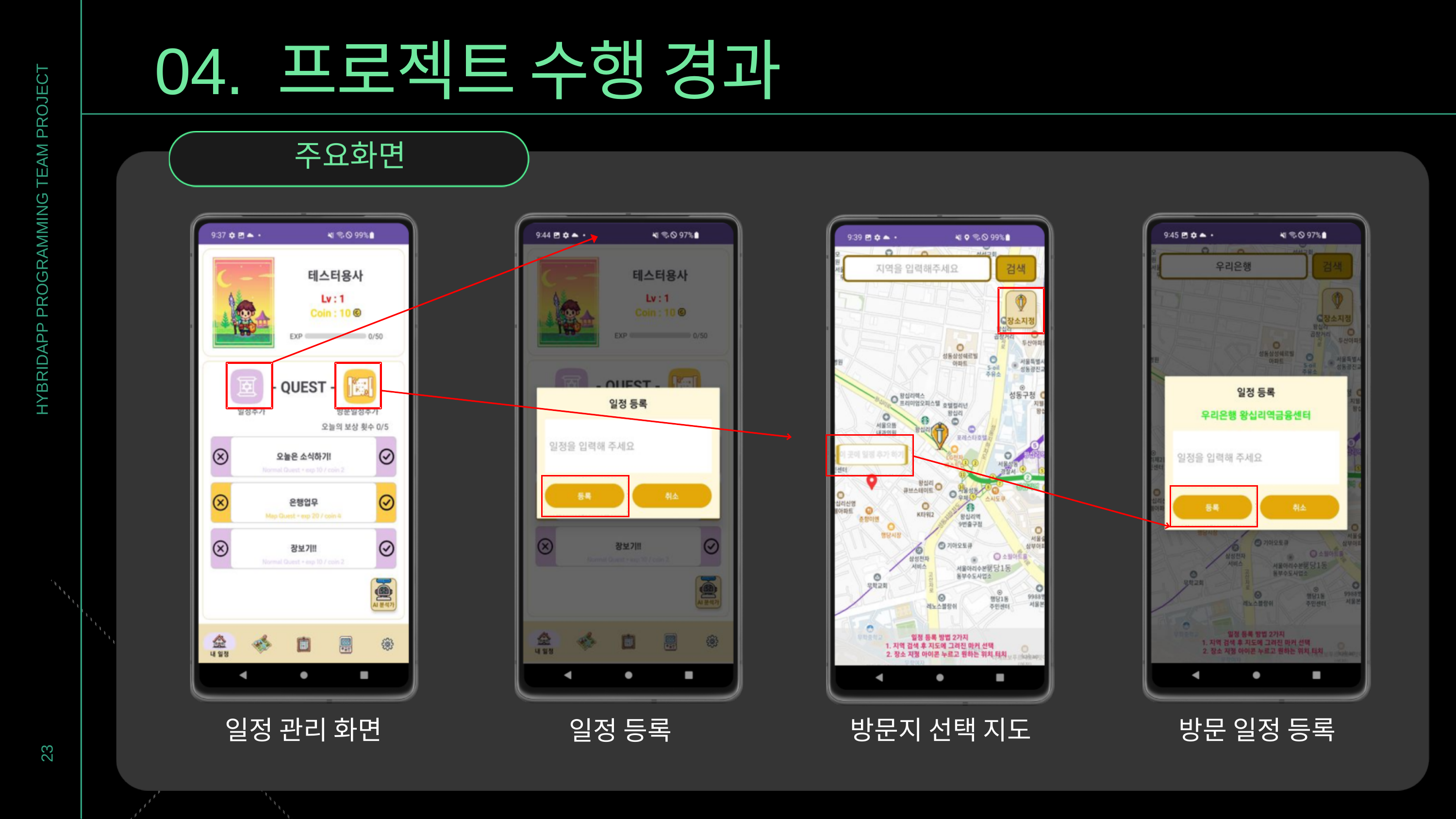

04. 프로젝트 수행 경과

주요화면

HYBRIDAPP PROGRAMMING TEAM PROJECT

23

일정 관리 화면
방문지 선택 지도
방문 일정 등록
일정 등록